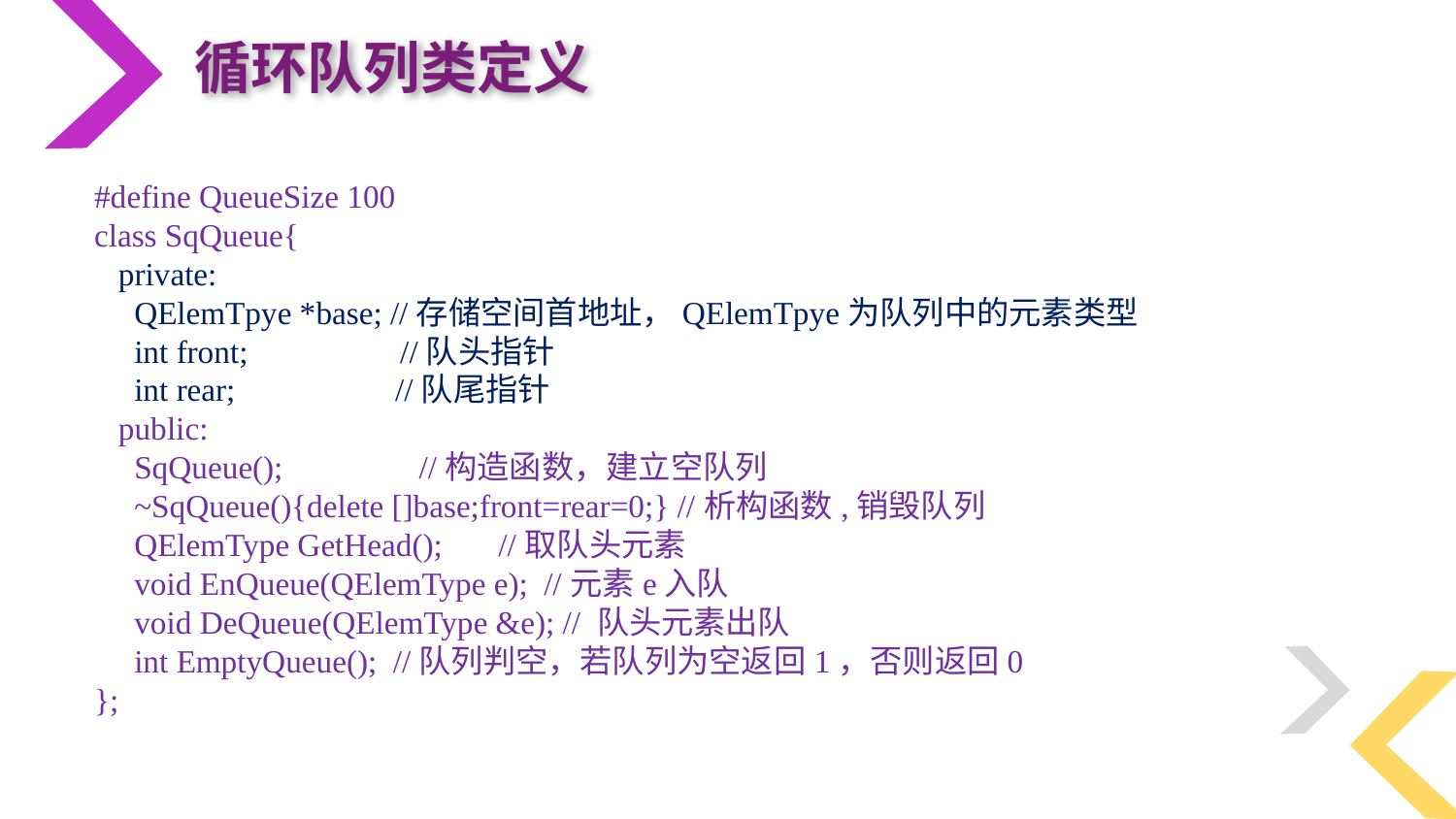

循环队列类定义
#define QueueSize 100
class SqQueue{
   private:
     QElemTpye *base; //存储空间首地址，QElemTpye为队列中的元素类型
     int front;                   //队头指针
     int rear;                    //队尾指针
   public:
     SqQueue();                 //构造函数，建立空队列
     ~SqQueue(){delete []base;front=rear=0;} //析构函数,销毁队列
     QElemType GetHead();       //取队头元素
     void EnQueue(QElemType e);  //元素e入队
     void DeQueue(QElemType &e); // 队头元素出队
     int EmptyQueue();  //队列判空，若队列为空返回1，否则返回0
};